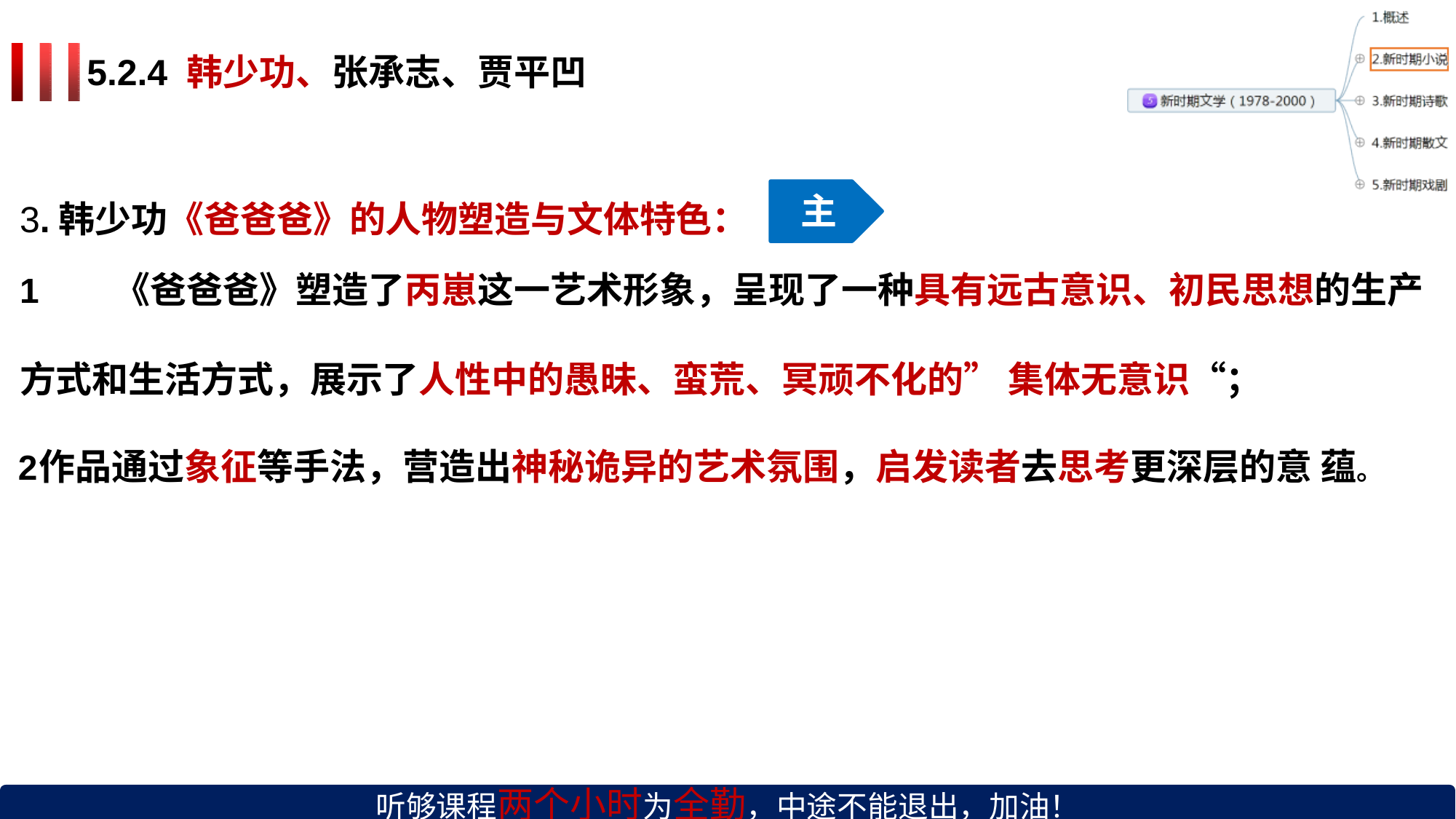

# 5.2.4 韩少功、张承志、贾平凹

主
3.韩少功《爸爸爸》的人物塑造与文体特色：
《爸爸爸》塑造了丙崽这一艺术形象，呈现了一种具有远古意识、初民思想的生产

方式和生活方式，展示了人性中的愚昧、蛮荒、冥顽不化的” 集体无意识“；
作品通过象征等手法，营造出神秘诡异的艺术氛围，启发读者去思考更深层的意 蕴。

听够课程两个小时为全勤，中途不能退出，加油！